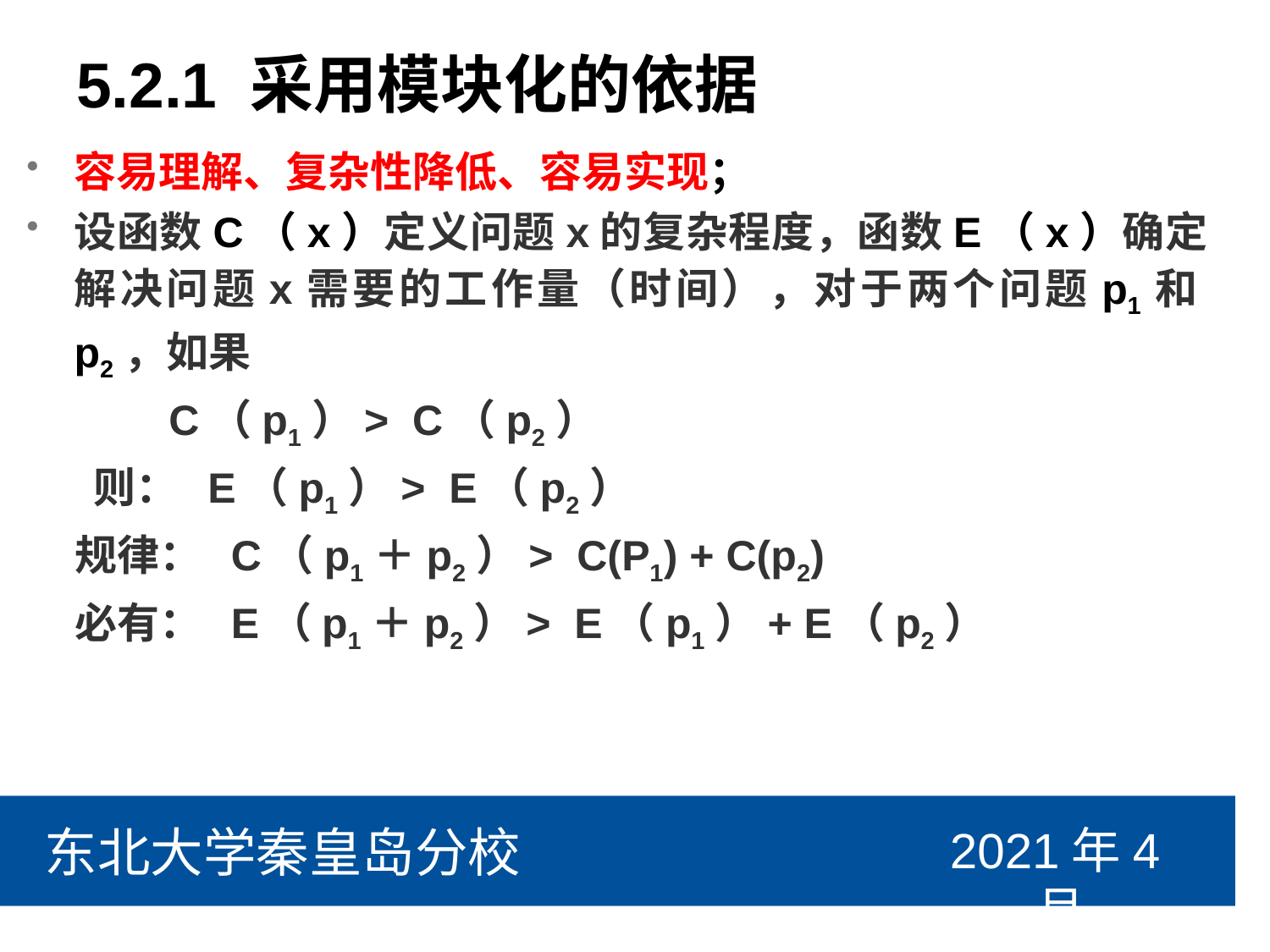

# 5.2.1 采用模块化的依据
容易理解、复杂性降低、容易实现；
设函数C（x）定义问题x的复杂程度，函数E（x）确定解决问题x需要的工作量（时间），对于两个问题p1和p2，如果
            C（p1）>  C（p2）
      则：  E（p1）>  E（p2）
    规律：  C（p1＋p2）>  C(P1) + C(p2)
    必有：  E（p1＋p2）>  E（p1）+ E（p2）